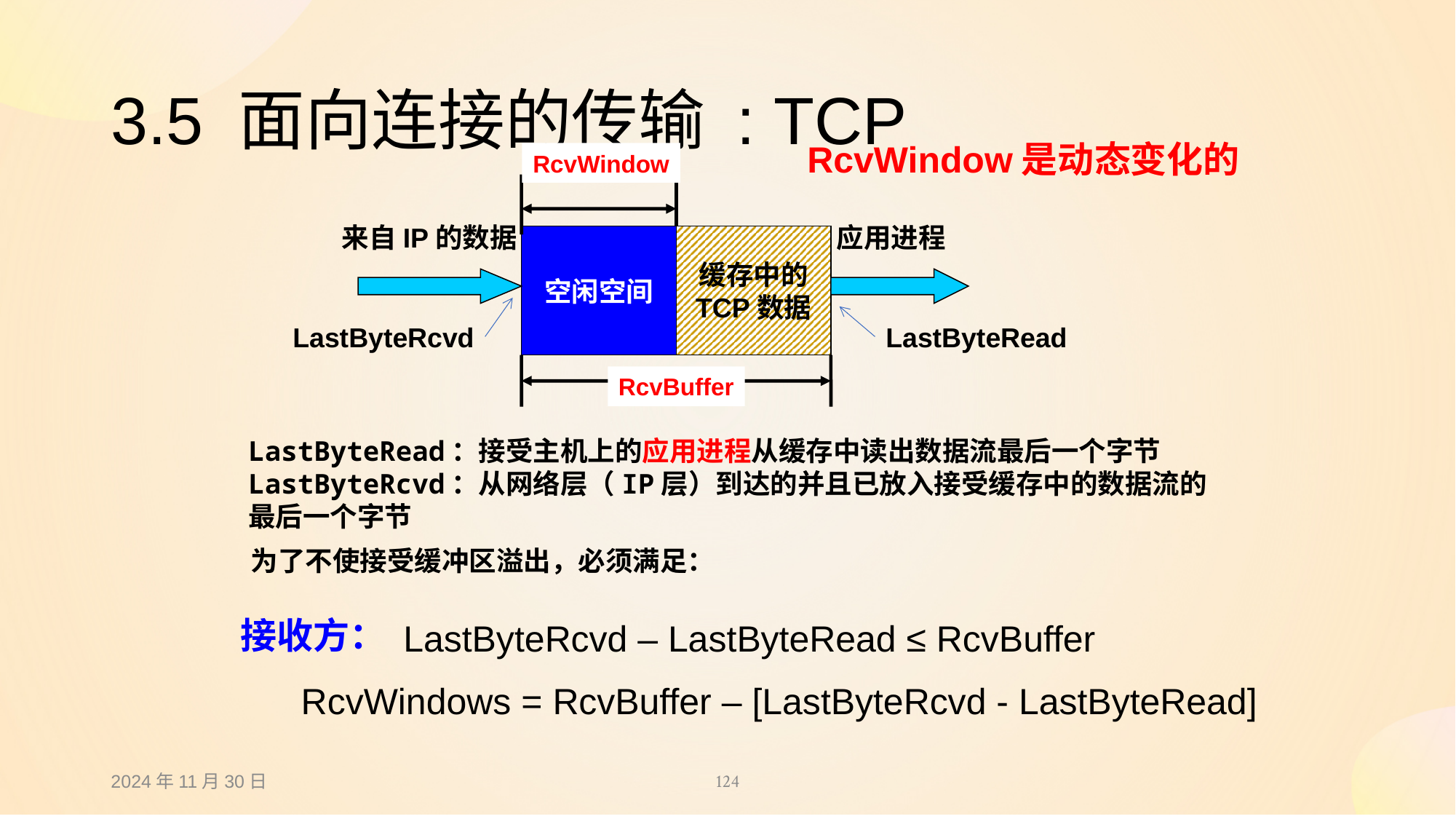

# 3.5 面向连接的传输 : TCP
RcvWindow是动态变化的
RcvWindow

空闲空间
缓存中的
TCP数据
来自IP的数据

应用进程

RcvBuffer

LastByteRcvd
LastByteRead
LastByteRead：接受主机上的应用进程从缓存中读出数据流最后一个字节
LastByteRcvd：从网络层（IP层）到达的并且已放入接受缓存中的数据流的最后一个字节
为了不使接受缓冲区溢出，必须满足：
接收方：
LastByteRcvd – LastByteRead ≤ RcvBuffer
RcvWindows = RcvBuffer – [LastByteRcvd - LastByteRead]
2024年11月30日
124